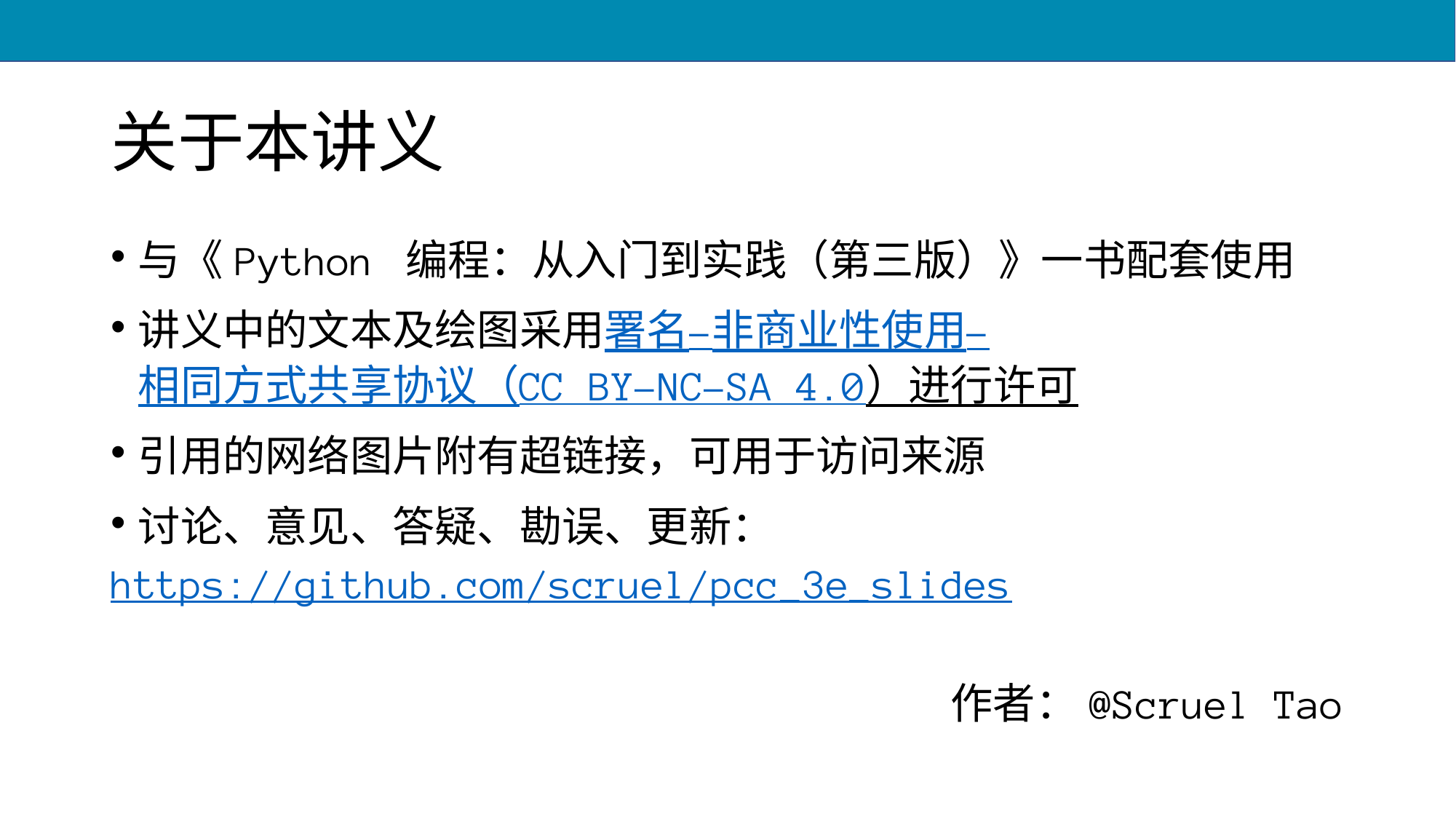

# 关于本讲义
与《Python 编程：从入门到实践（第三版）》一书配套使用
讲义中的文本及绘图采用署名-非商业性使用-相同方式共享协议（CC BY-NC-SA 4.0）进行许可
引用的网络图片附有超链接，可用于访问来源
讨论、意见、答疑、勘误、更新：
https://github.com/scruel/pcc_3e_slides

作者：@Scruel Tao